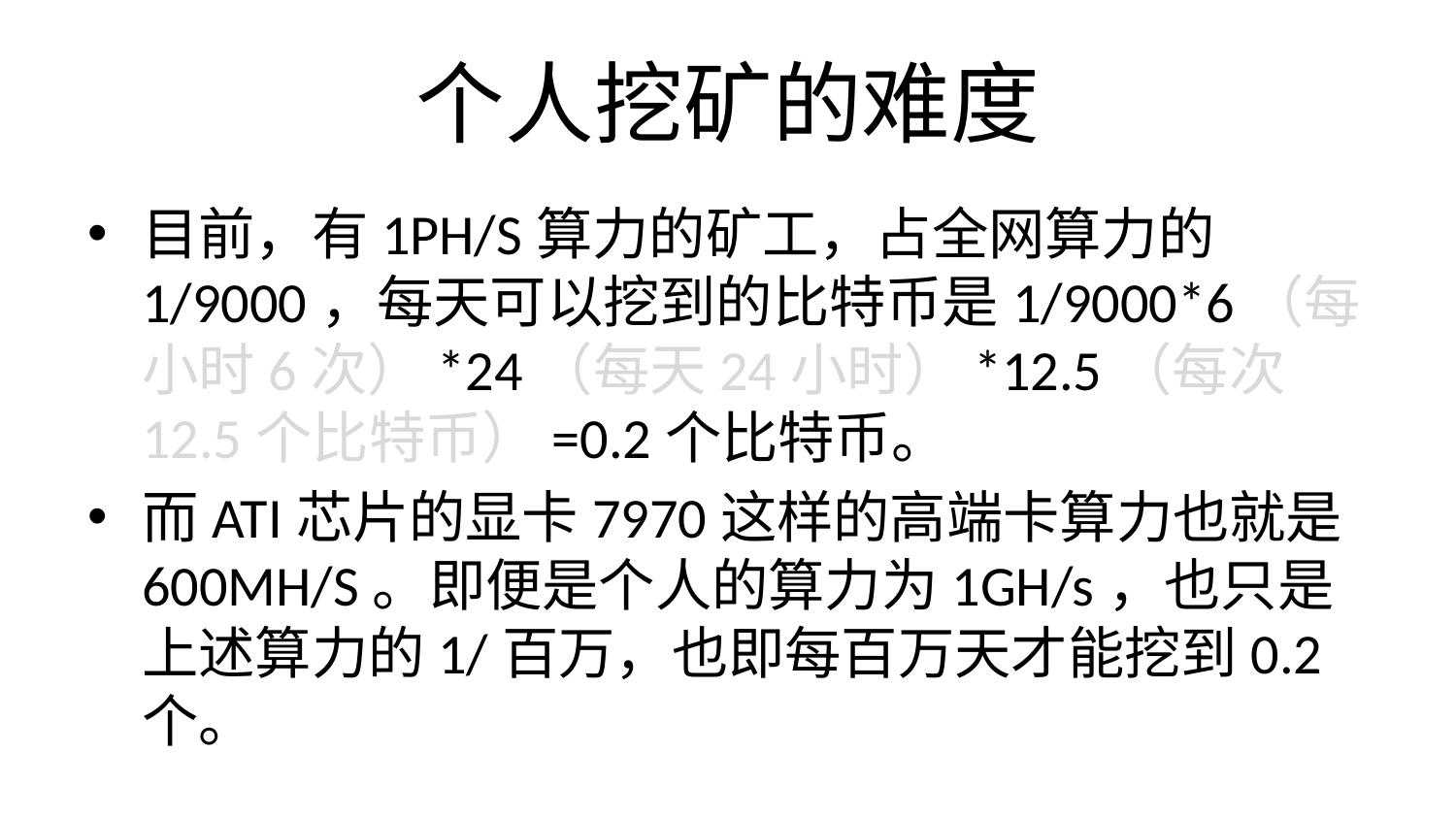

# 个人挖矿的难度
目前，有1PH/S算力的矿工，占全网算力的1/9000，每天可以挖到的比特币是1/9000*6（每小时6次）*24（每天24小时）*12.5（每次12.5个比特币）=0.2个比特币。
而ATI芯片的显卡7970这样的高端卡算力也就是600MH/S。即便是个人的算力为1GH/s，也只是上述算力的1/百万，也即每百万天才能挖到0.2个。